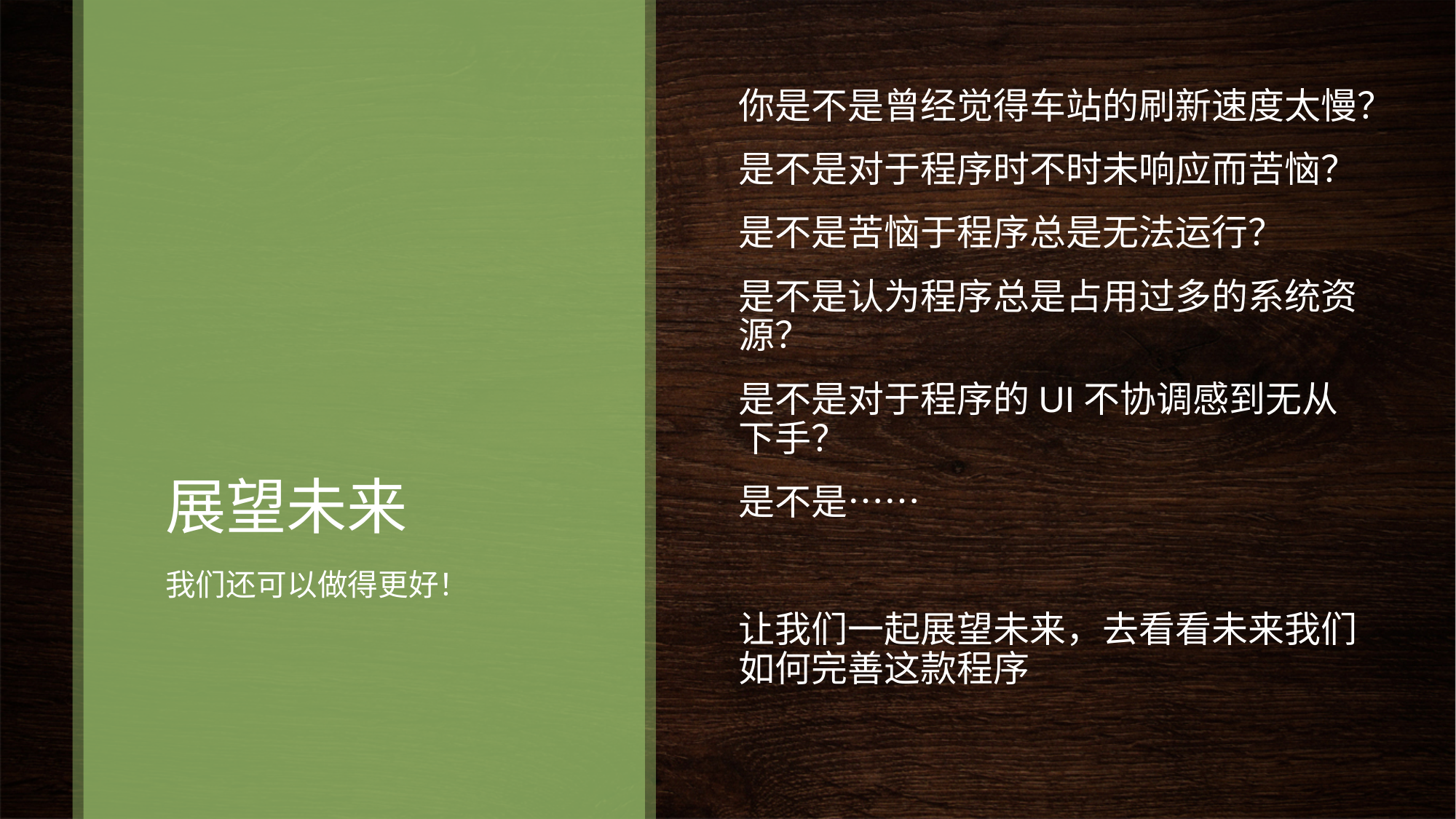

# 展望未来
你是不是曾经觉得车站的刷新速度太慢？
是不是对于程序时不时未响应而苦恼？
是不是苦恼于程序总是无法运行？
是不是认为程序总是占用过多的系统资源？
是不是对于程序的UI不协调感到无从下手？
是不是……

让我们一起展望未来，去看看未来我们如何完善这款程序
我们还可以做得更好！